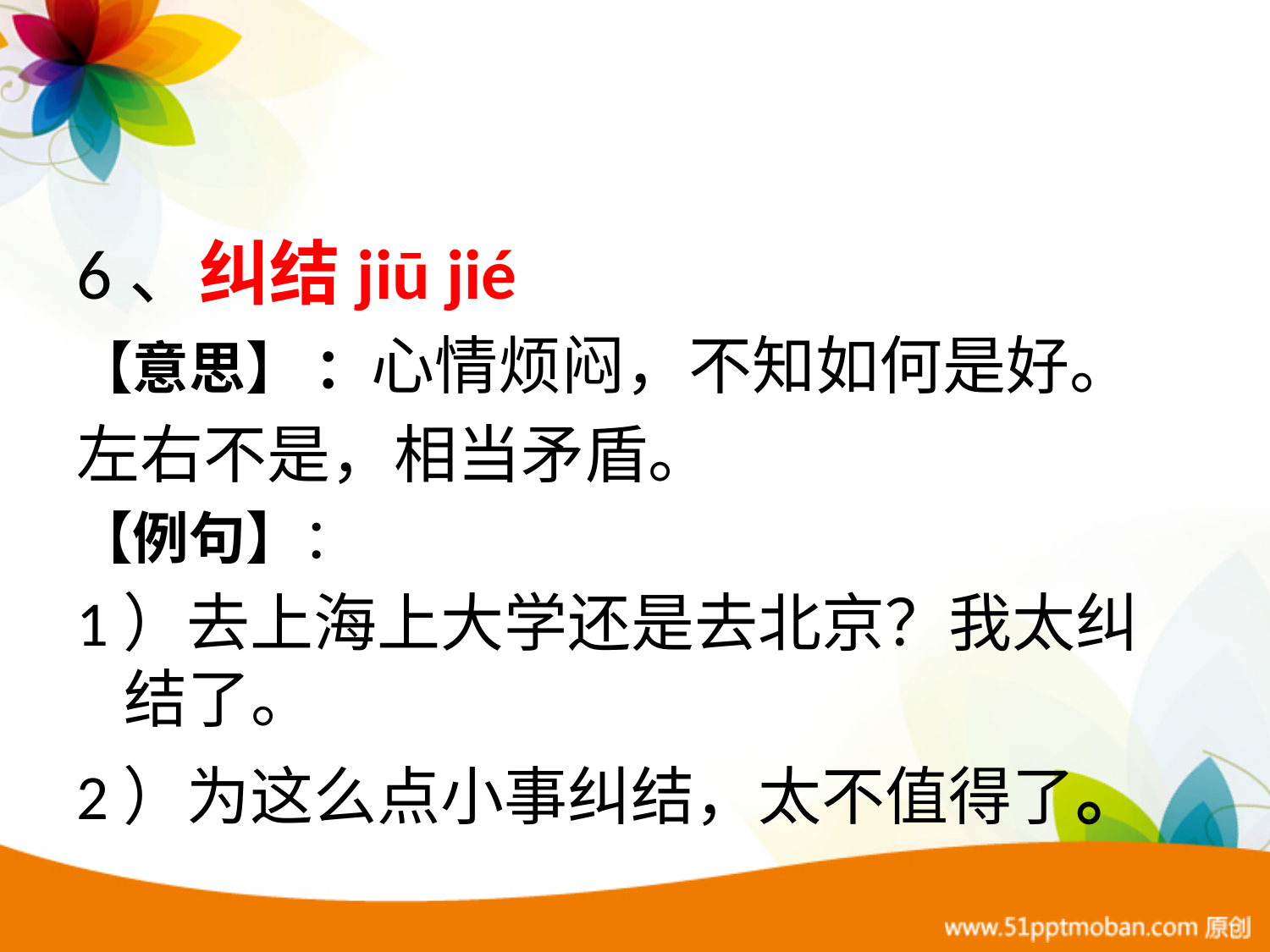

6、纠结jiū jié
【意思】 ：心情烦闷，不知如何是好。
左右不是，相当矛盾。
【例句】：
1）去上海上大学还是去北京？我太纠结了。
2）为这么点小事纠结，太不值得了。